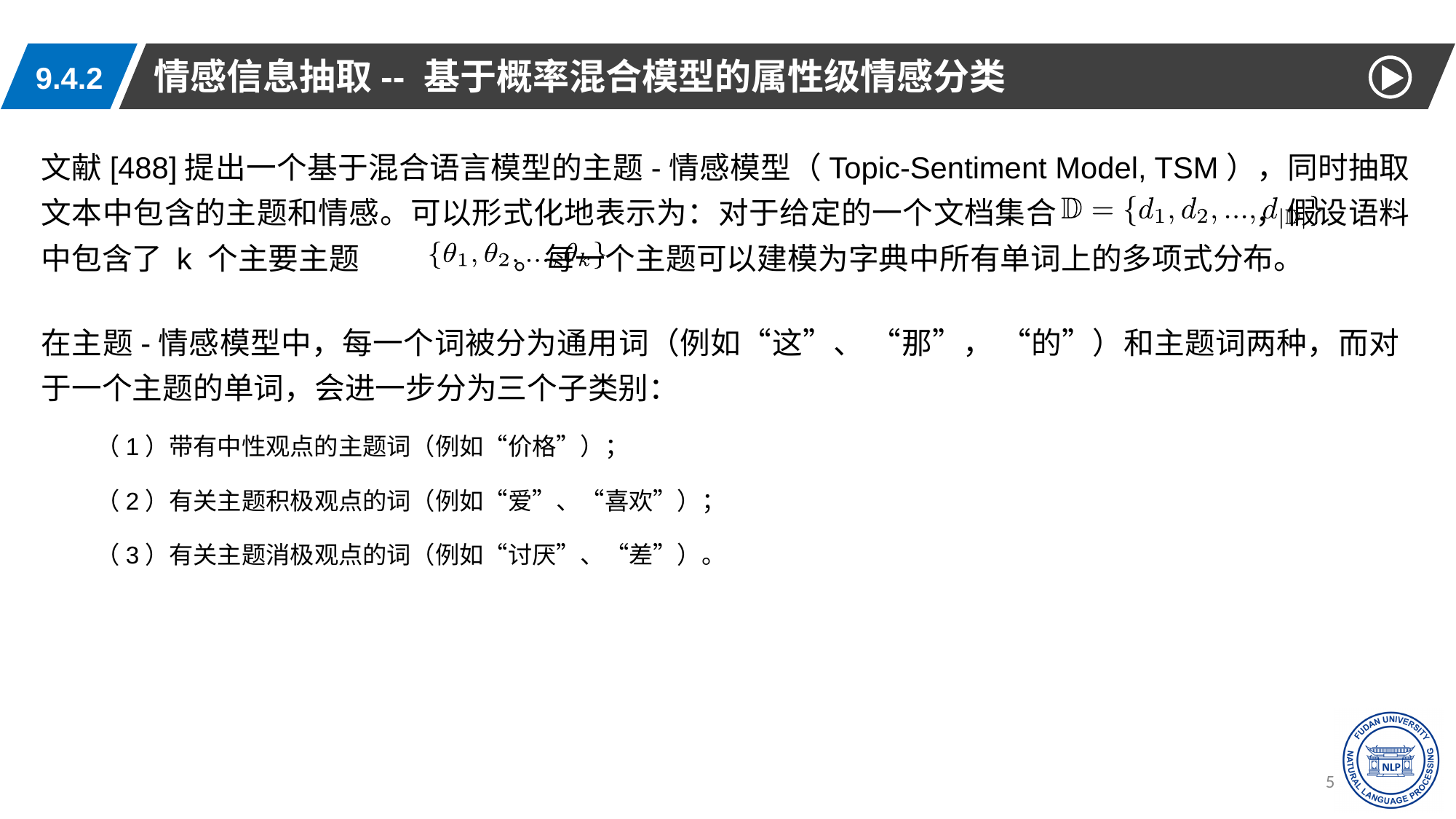

情感信息抽取-- 基于概率混合模型的属性级情感分类
9.4.2

文献[488]提出一个基于混合语言模型的主题-情感模型（Topic-Sentiment Model, TSM），同时抽取文本中包含的主题和情感。可以形式化地表示为：对于给定的一个文档集合                            ，假设语料中包含了 k 个主要主题                       。每一个主题可以建模为字典中所有单词上的多项式分布。

在主题-情感模型中，每一个词被分为通用词（例如“这”、 “那”， “的”）和主题词两种，而对于一个主题的单词，会进一步分为三个子类别：
（1）带有中性观点的主题词（例如“价格”）；
（2）有关主题积极观点的词（例如“爱”、“喜欢”）；
（3）有关主题消极观点的词（例如“讨厌”、“差”）。
51